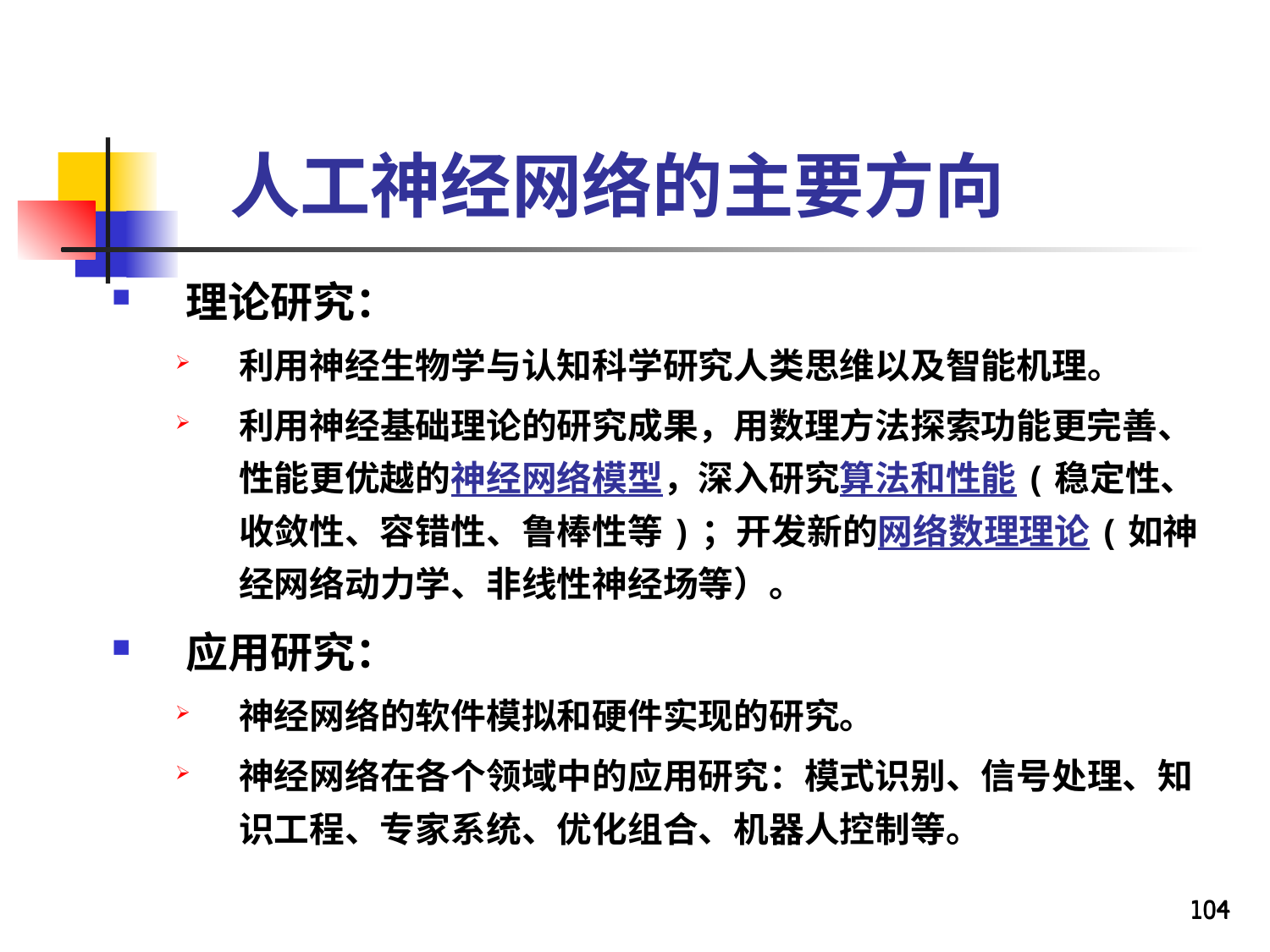

人工神经网络的主要方向
理论研究：
利用神经生物学与认知科学研究人类思维以及智能机理。
利用神经基础理论的研究成果，用数理方法探索功能更完善、性能更优越的神经网络模型，深入研究算法和性能(稳定性、收敛性、容错性、鲁棒性等)；开发新的网络数理理论(如神经网络动力学、非线性神经场等）。
应用研究：
神经网络的软件模拟和硬件实现的研究。
神经网络在各个领域中的应用研究：模式识别、信号处理、知识工程、专家系统、优化组合、机器人控制等。
104
104